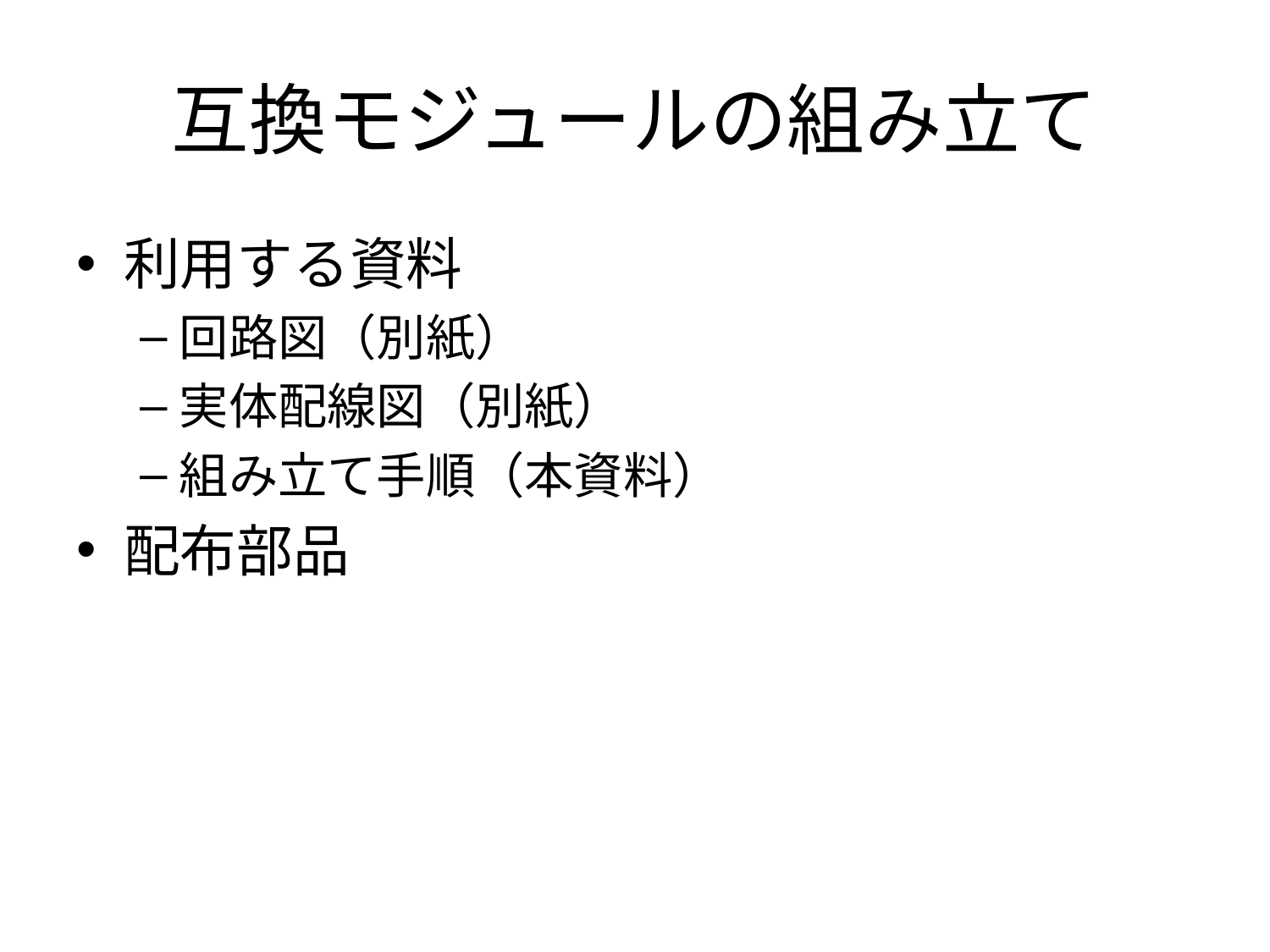

# 互換モジュールの組み立て
利用する資料
回路図（別紙）
実体配線図（別紙）
組み立て手順（本資料）
配布部品